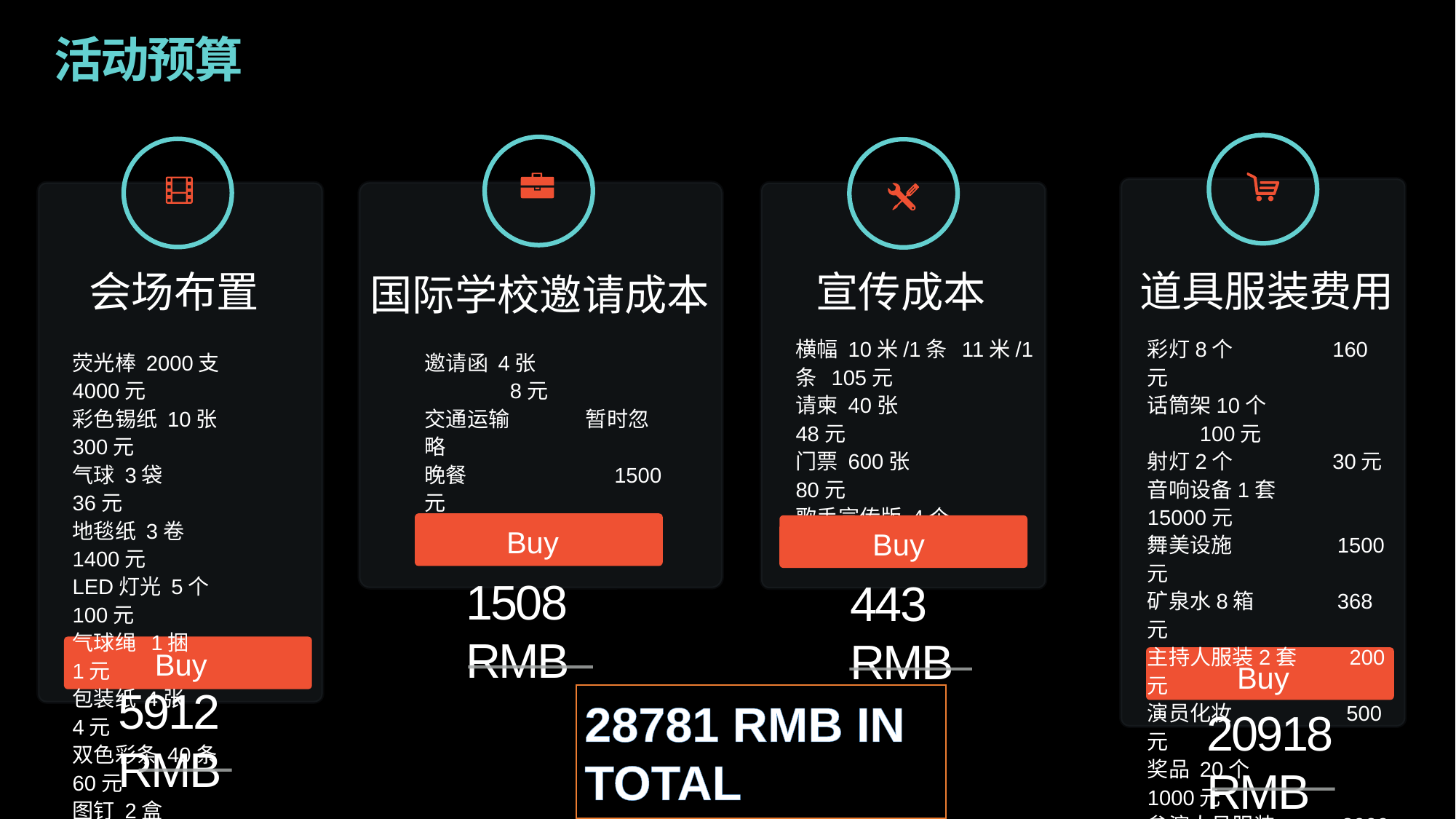

活动预算

道具服装费用

Buy

20918 RMB

国际学校邀请成本

Buy
1508 RMB

会场布置

Buy

5912  RMB

宣传成本
横幅 10米/1条  11米/1条  105元
请柬 40张	                      48元
门票 600张                         80元
歌手宣传版 4个            200元

Buy
443 RMB

彩灯8个	               160元
话筒架10个	               100元
射灯2个	               30元
音响设备1套               15000元
舞美设施	                1500元
矿泉水8箱	                368元
主持人服装2套          200元
演员化妆                       500元
奖品 20个                       1000元
参演人员服装             2000元
幕布	                  60元
荧光棒 2000支              4000元
彩色锡纸 10张                300元
气球 3袋                             36元
地毯纸 3卷                     1400元
LED灯光 5个                      100元
气球绳  1捆                          1元
包装纸 4张                          4元
双色彩条 40条                 60元
图钉 2盒                              6元
502 胶水                              5元

邀请函 4张	                      8元
交通运输	           暂时忽略
晚餐	                1500 元
28781 RMB IN TOTAL